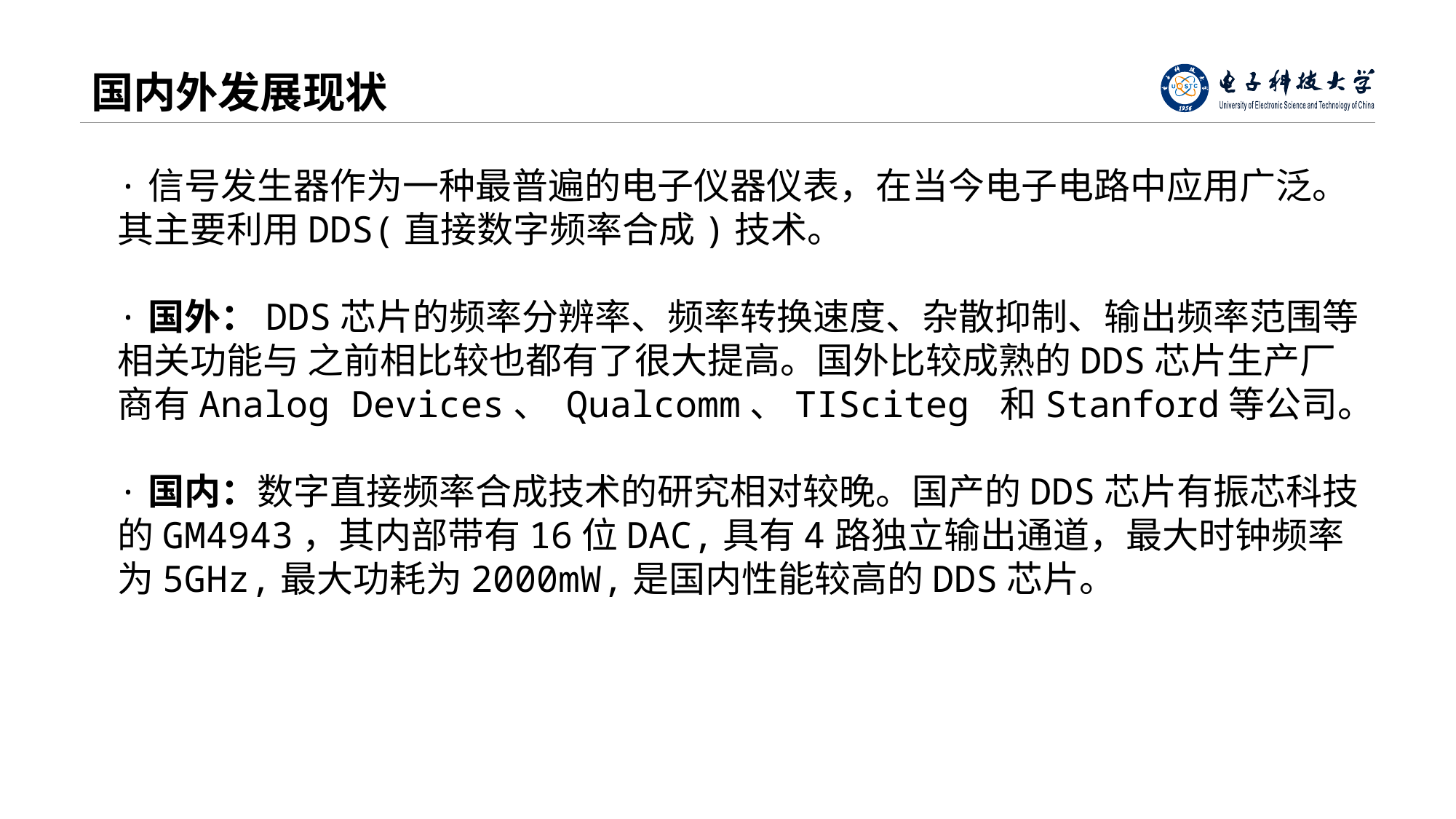

# 国内外发展现状
·信号发生器作为一种最普遍的电子仪器仪表，在当今电子电路中应用广泛。其主要利用DDS(直接数字频率合成)技术。

·国外：DDS芯片的频率分辨率、频率转换速度、杂散抑制、输出频率范围等相关功能与 之前相比较也都有了很大提高。国外比较成熟的DDS芯片生产厂商有Analog Devices、 Qualcomm、TISciteg 和Stanford等公司。

·国内：数字直接频率合成技术的研究相对较晚。国产的DDS芯片有振芯科技的GM4943，其内部带有16位DAC,具有4路独立输出通道，最大时钟频率为5GHz,最大功耗为2000mW,是国内性能较高的DDS芯片。